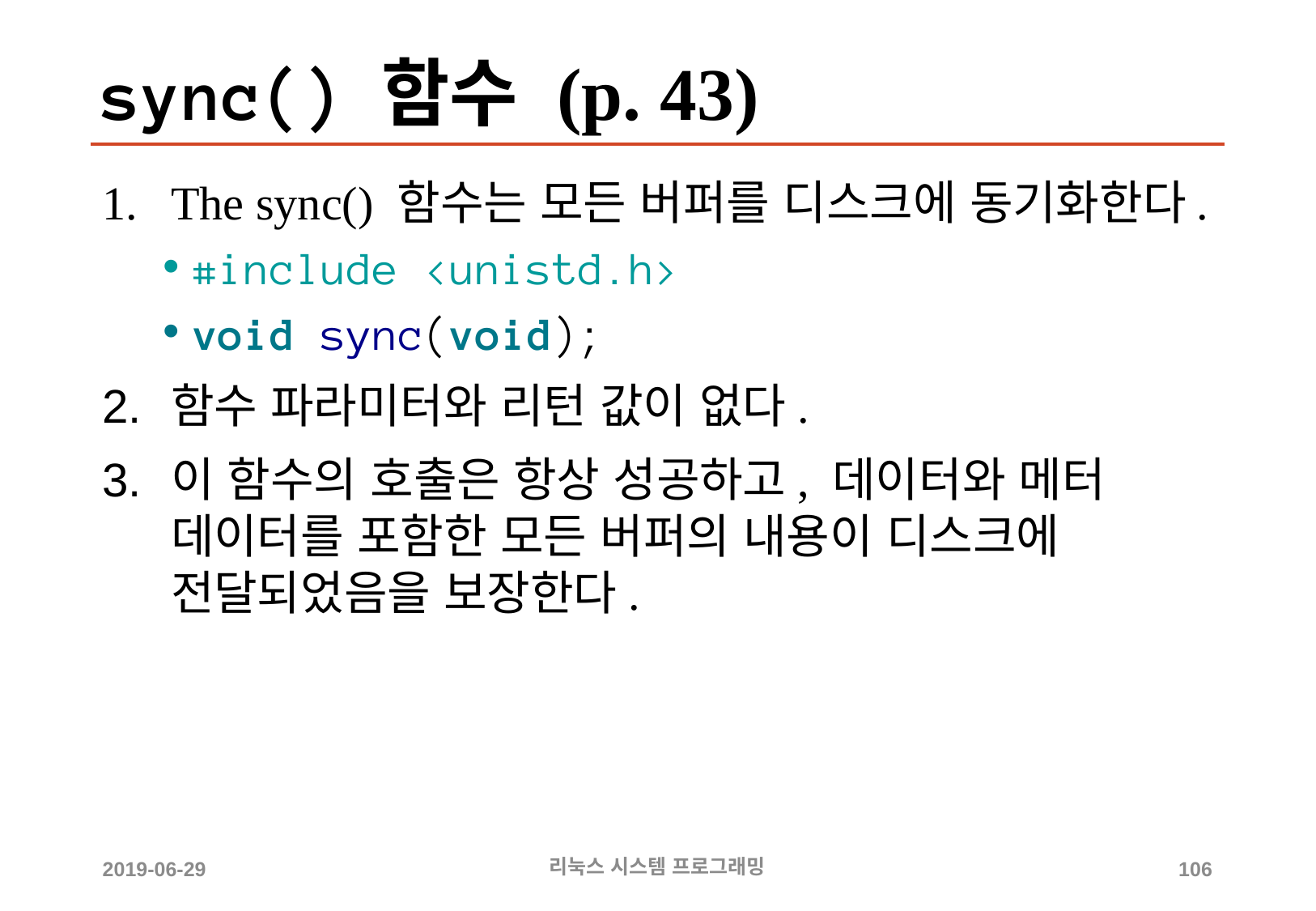

# sync() 함수 (p. 43)
The sync() 함수는 모든 버퍼를 디스크에 동기화한다.
#include <unistd.h>
void sync(void);
함수 파라미터와 리턴 값이 없다.
이 함수의 호출은 항상 성공하고, 데이터와 메터 데이터를 포함한 모든 버퍼의 내용이 디스크에 전달되었음을 보장한다.

2019-06-29
리눅스 시스템 프로그래밍
106